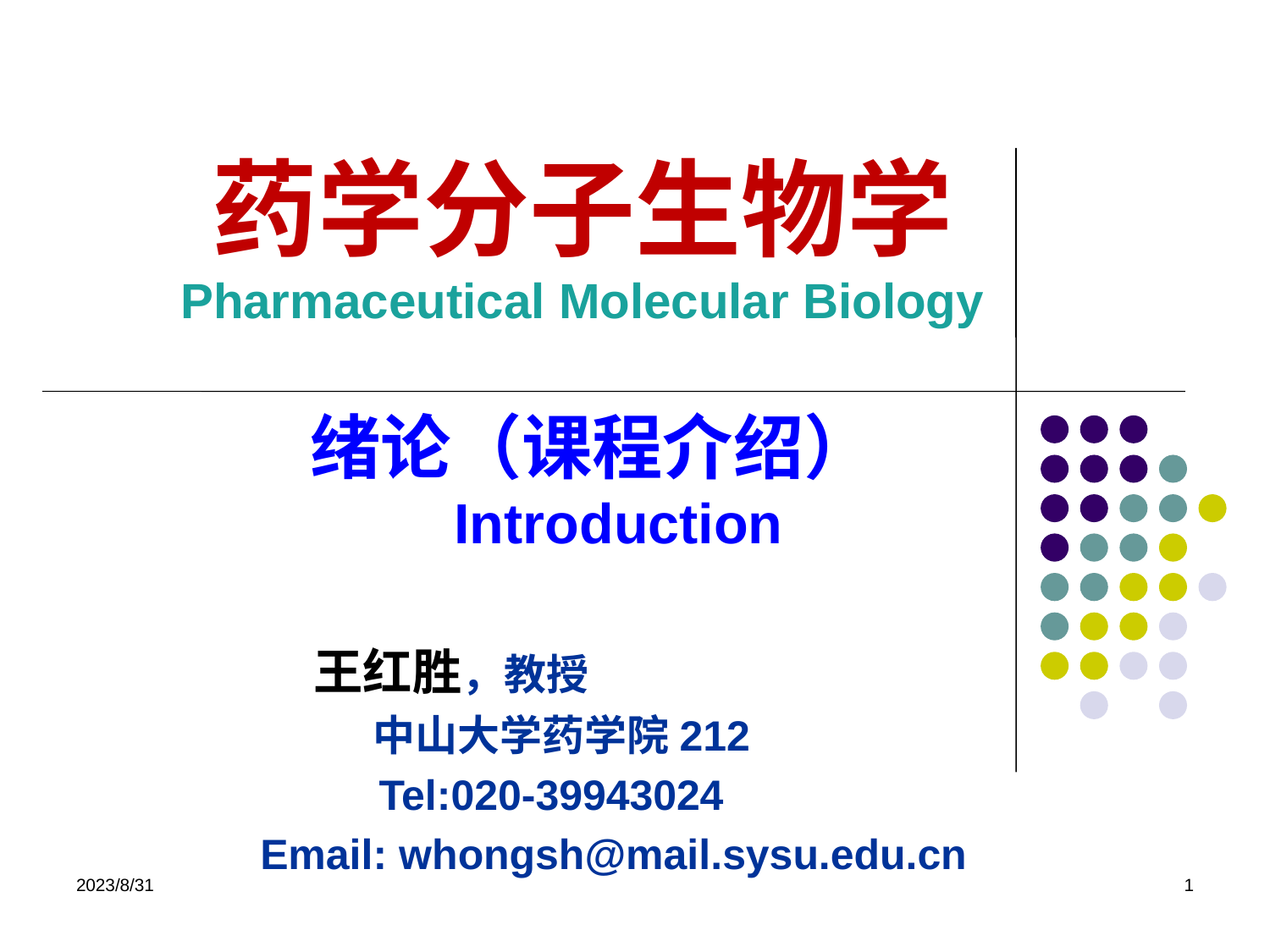

# 药学分子生物学 Pharmaceutical Molecular Biology
绪论（课程介绍）
   Introduction
         王红胜，教授
                 中山大学药学院212
               Tel:020-39943024
     Email: whongsh@mail.sysu.edu.cn
2023/8/31
1